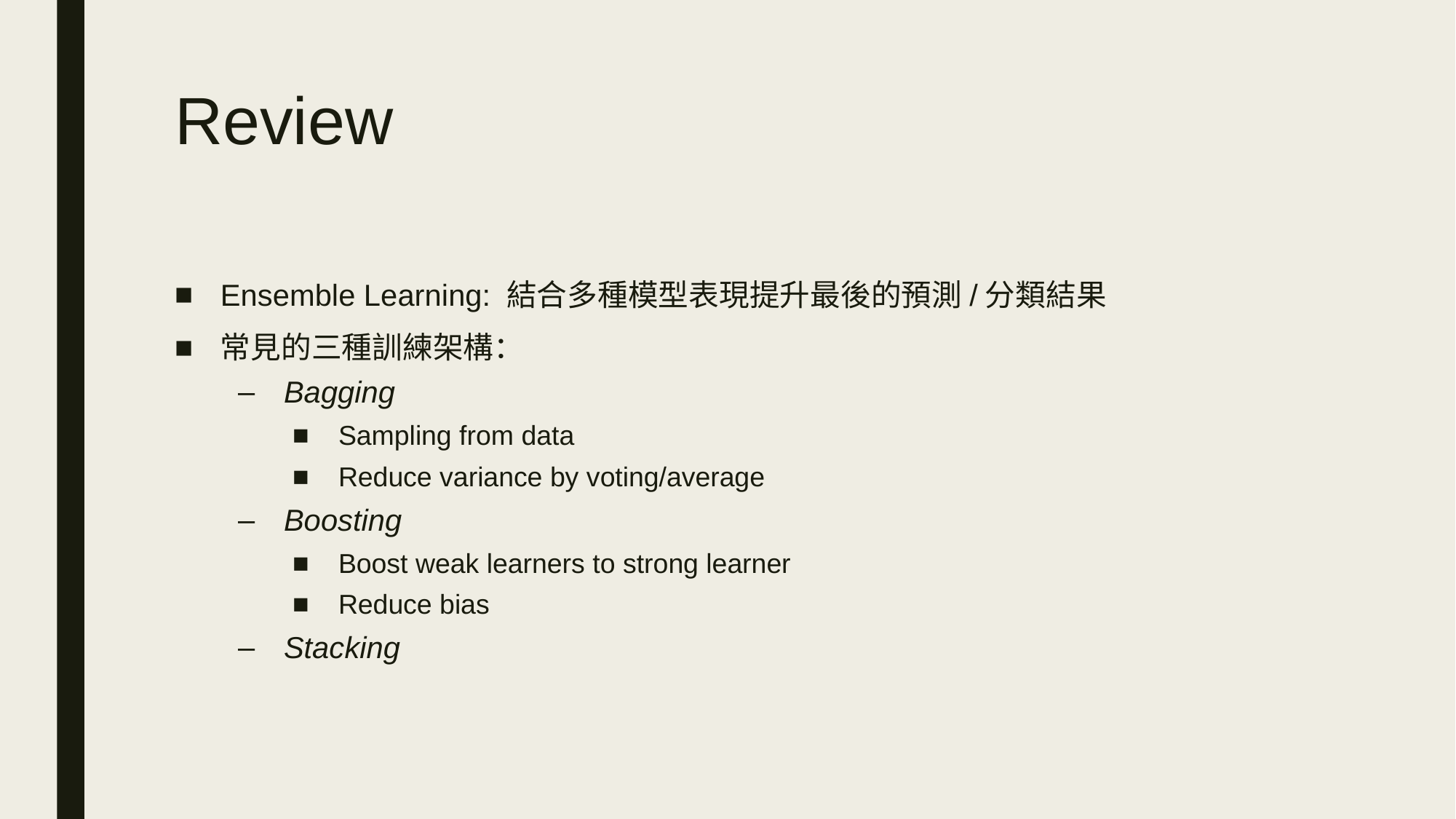

# Review
Ensemble Learning: 結合多種模型表現提升最後的預測/分類結果
常見的三種訓練架構：
Bagging
Sampling from data
Reduce variance by voting/average
Boosting
Boost weak learners to strong learner
Reduce bias
Stacking